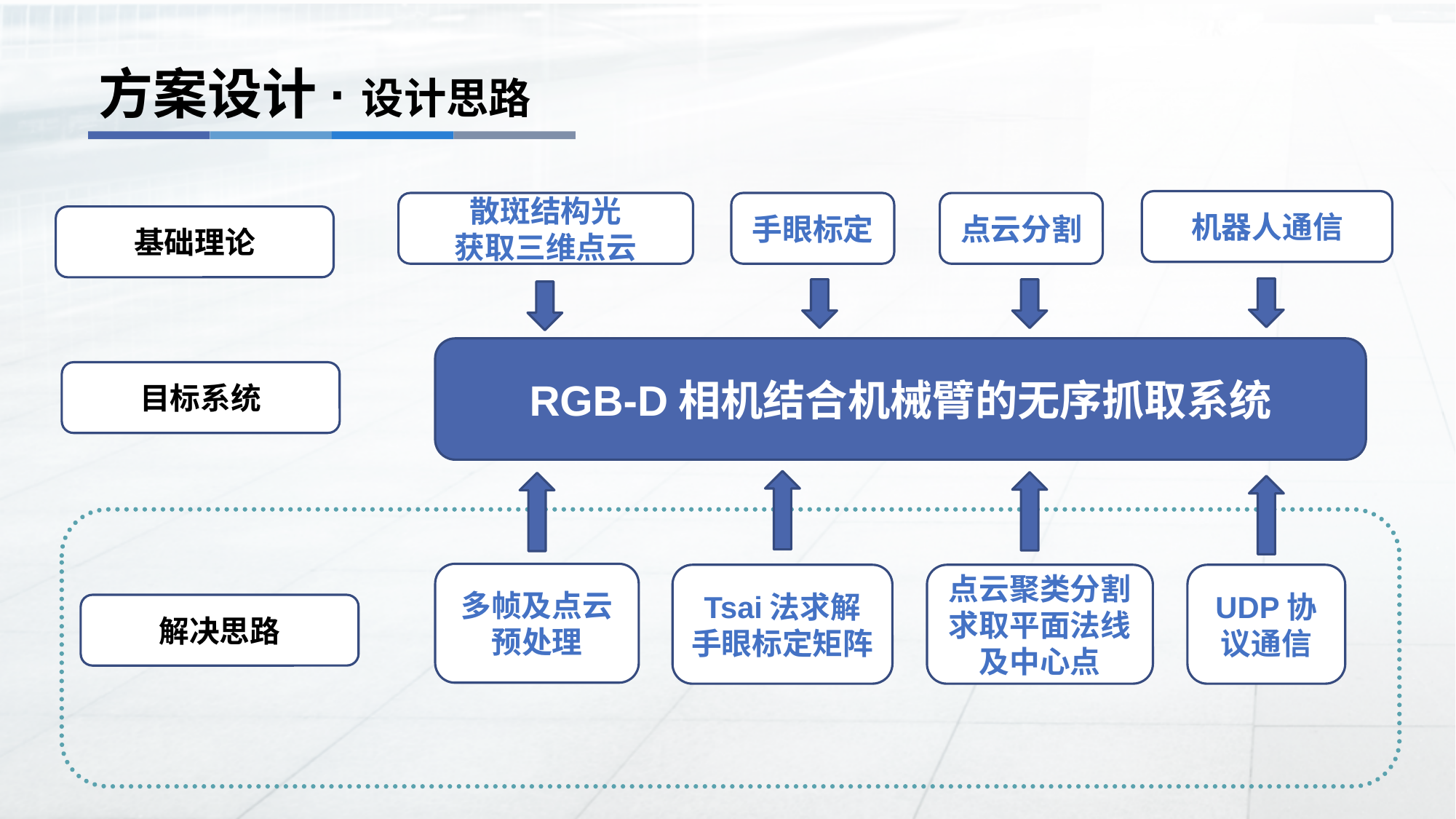

方案设计·设计思路

机器人通信
散斑结构光
获取三维点云
手眼标定
点云分割
基础理论

RGB-D相机结合机械臂的无序抓取系统
目标系统

多帧及点云预处理
点云聚类分割
求取平面法线及中心点
Tsai法求解
手眼标定矩阵
UDP协议通信
解决思路